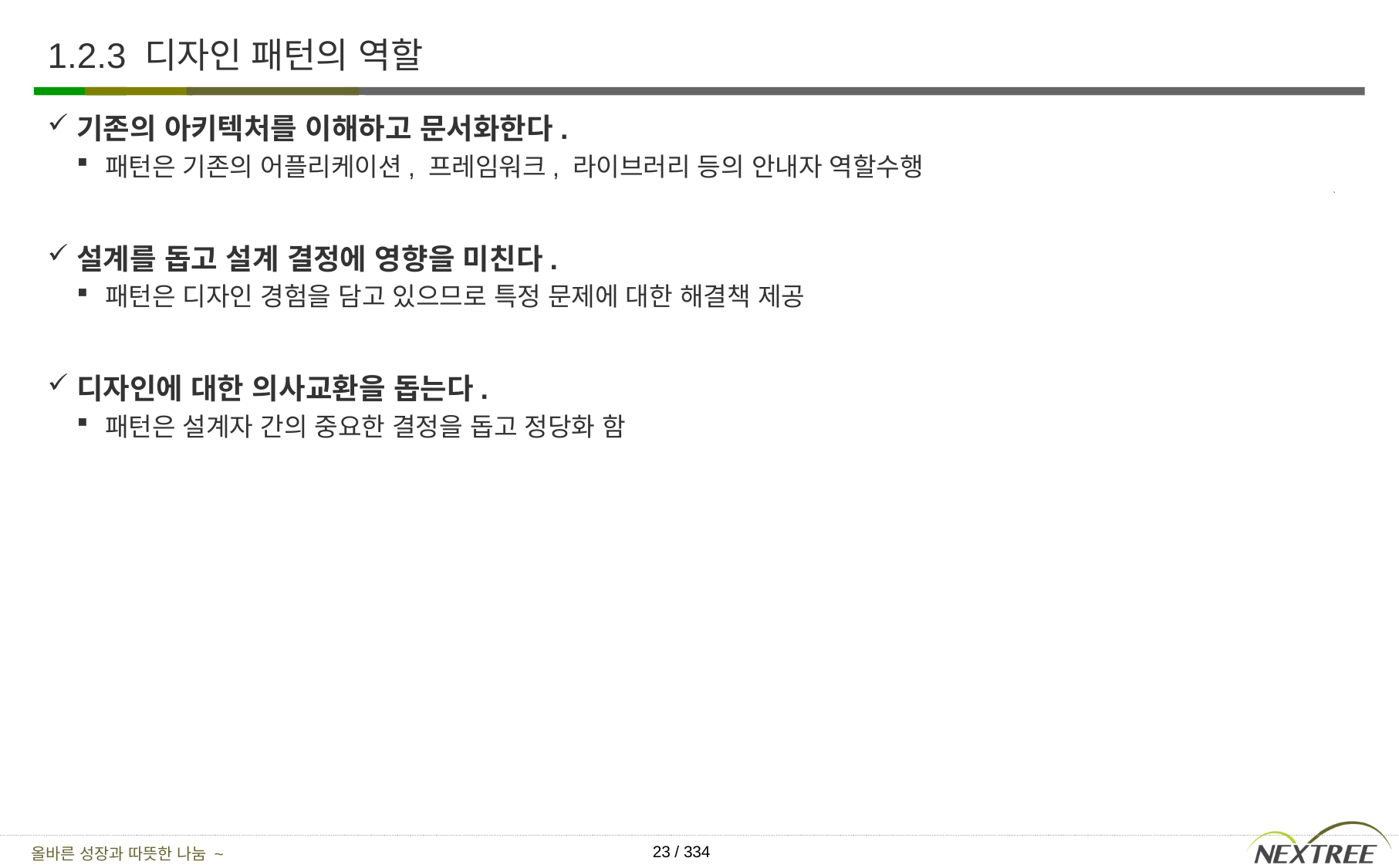

# 1.2.3 디자인 패턴의 역할
기존의 아키텍처를 이해하고 문서화한다.
패턴은 기존의 어플리케이션, 프레임워크, 라이브러리 등의 안내자 역할수행

설계를 돕고 설계 결정에 영향을 미친다.
패턴은 디자인 경험을 담고 있으므로 특정 문제에 대한 해결책 제공

디자인에 대한 의사교환을 돕는다.
패턴은 설계자 간의 중요한 결정을 돕고 정당화 함